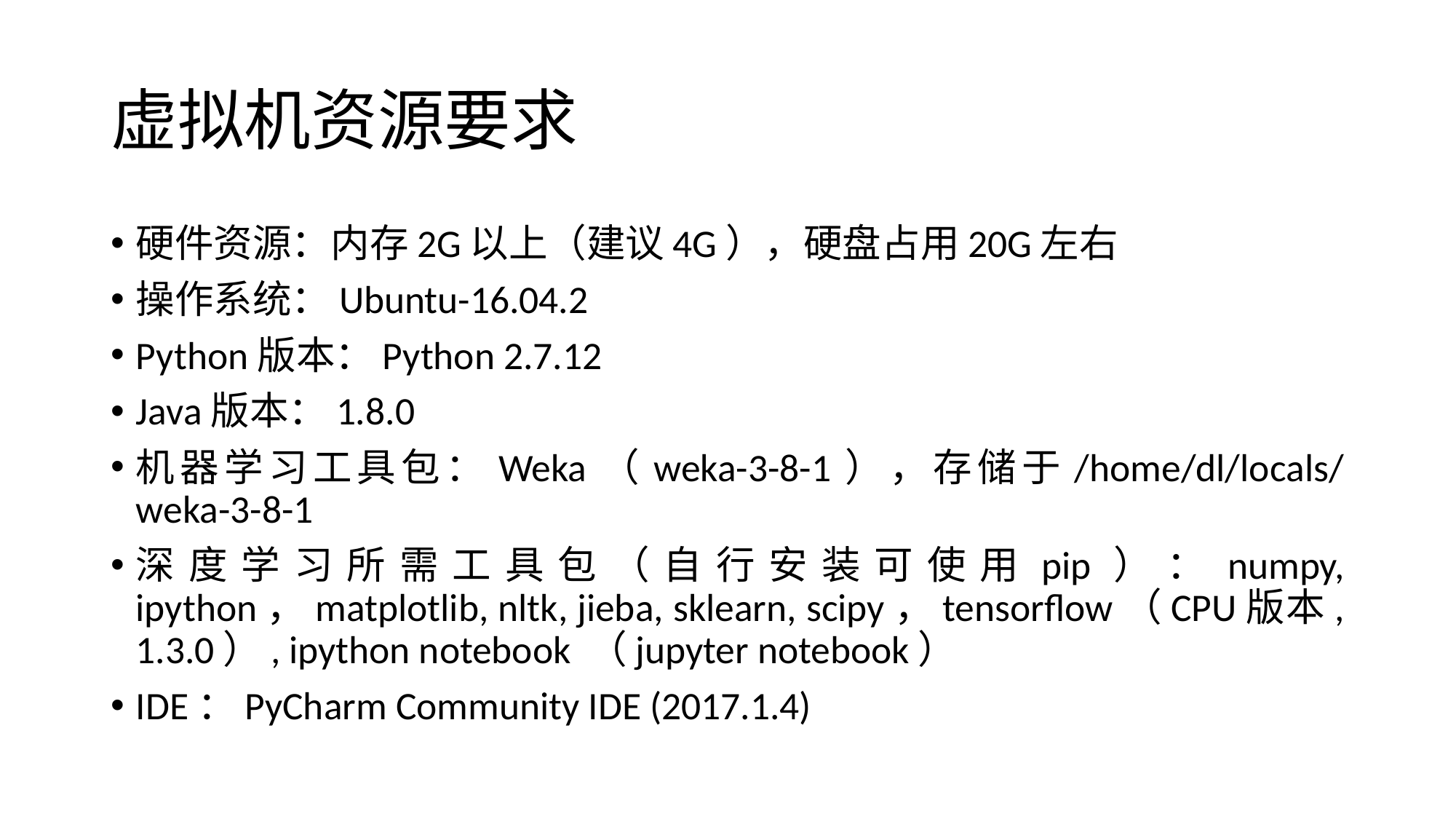

# 虚拟机资源要求
硬件资源：内存2G以上（建议4G），硬盘占用20G左右
操作系统：Ubuntu-16.04.2
Python版本：Python 2.7.12
Java版本：1.8.0
机器学习工具包：Weka（weka-3-8-1），存储于/home/dl/locals/weka-3-8-1
深度学习所需工具包（自行安装可使用pip）：numpy, ipython，matplotlib, nltk, jieba, sklearn, scipy，tensorflow（CPU版本, 1.3.0）, ipython notebook （jupyter notebook）
IDE：PyCharm Community IDE (2017.1.4)